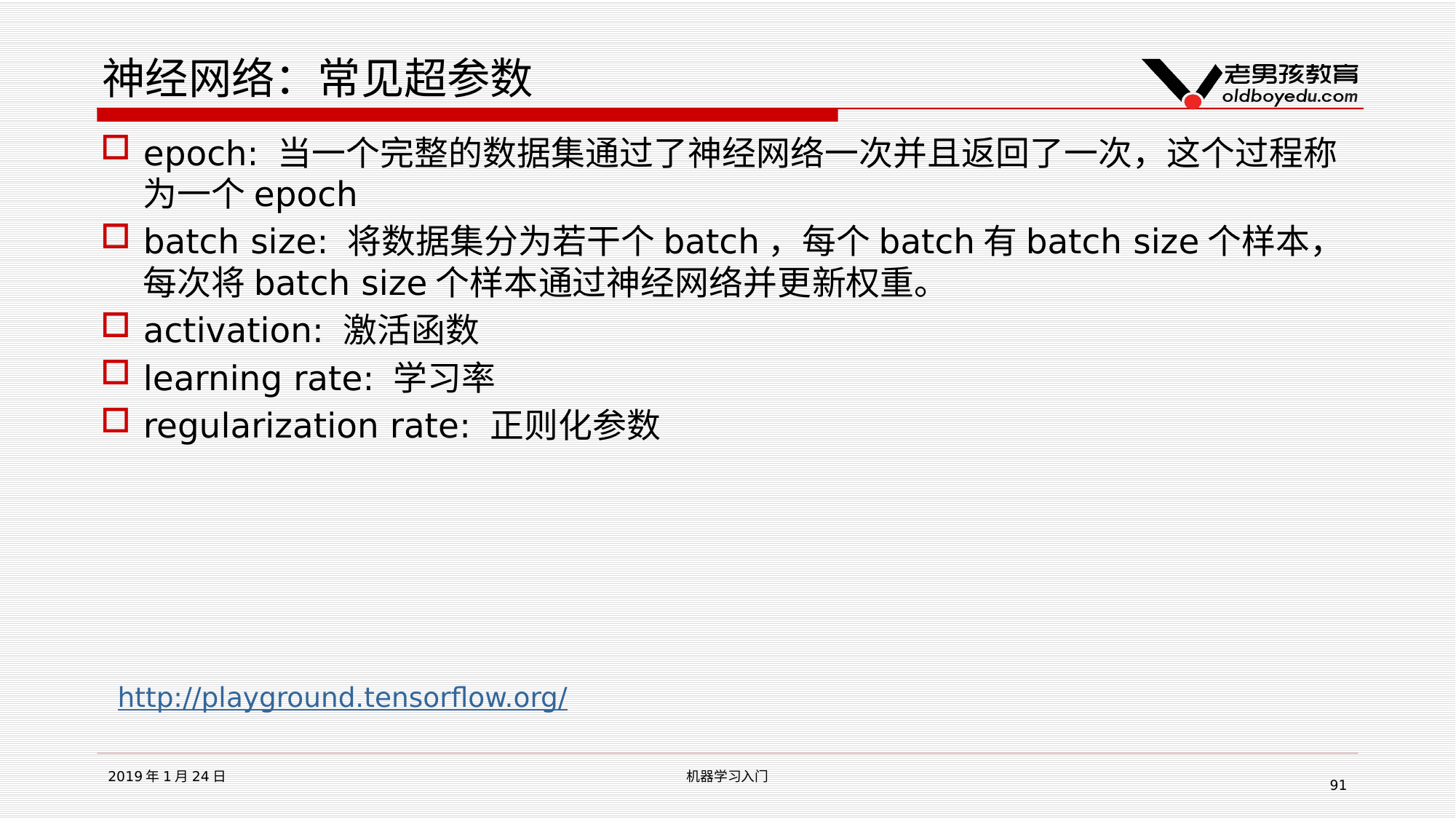

# 神经网络：常见超参数
epoch: 当一个完整的数据集通过了神经网络一次并且返回了一次，这个过程称为一个epoch
batch size: 将数据集分为若干个batch，每个batch有batch size个样本，每次将batch size个样本通过神经网络并更新权重。
activation: 激活函数
learning rate: 学习率
regularization rate: 正则化参数
http://playground.tensorflow.org/
2019年1月24日
机器学习入门
91